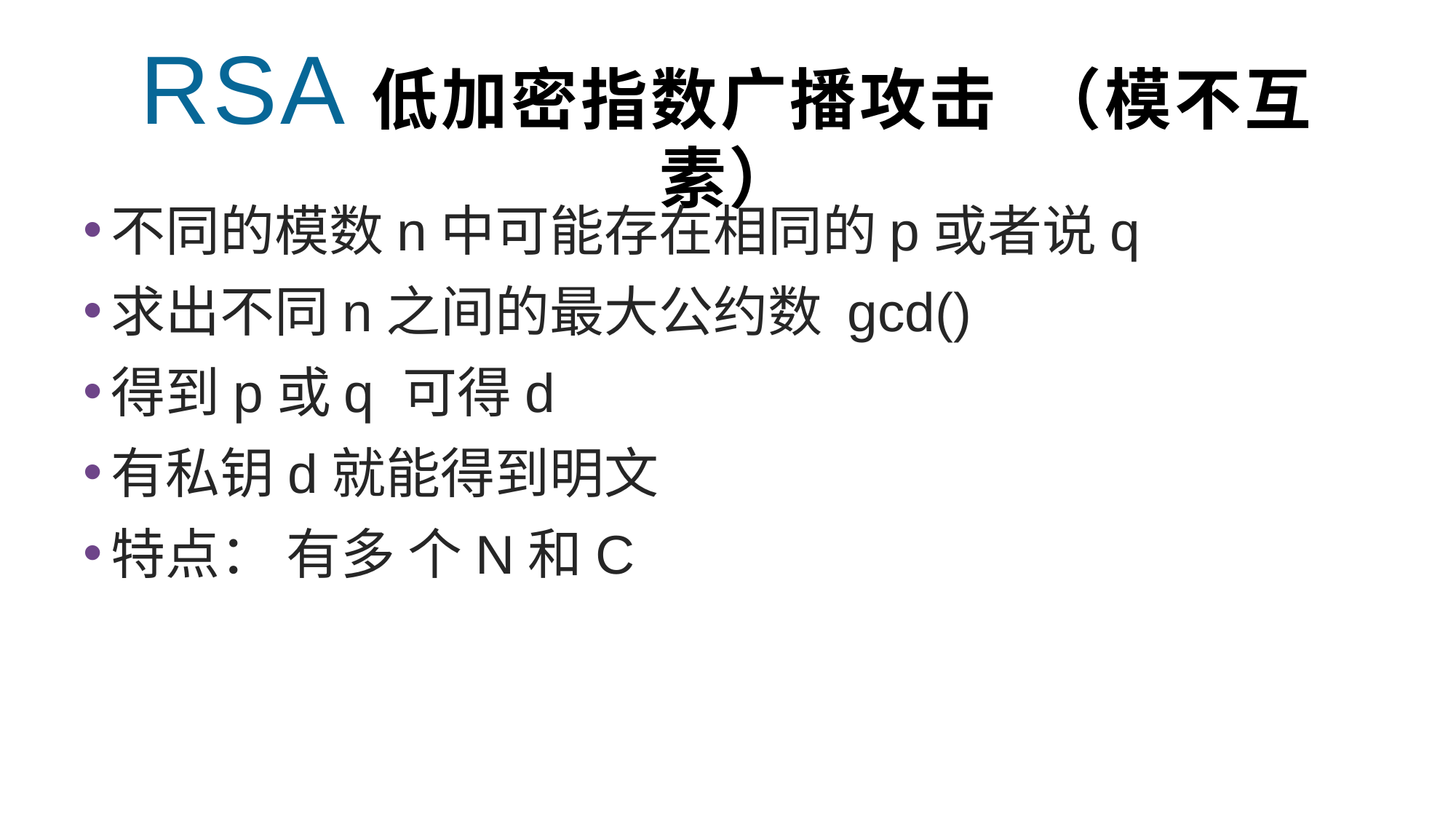

RSA低加密指数广播攻击  （模不互素）
不同的模数n中可能存在相同的p或者说q
求出不同n之间的最大公约数 gcd()
得到p或q 可得d
有私钥d就能得到明文
特点： 有多 个N和C